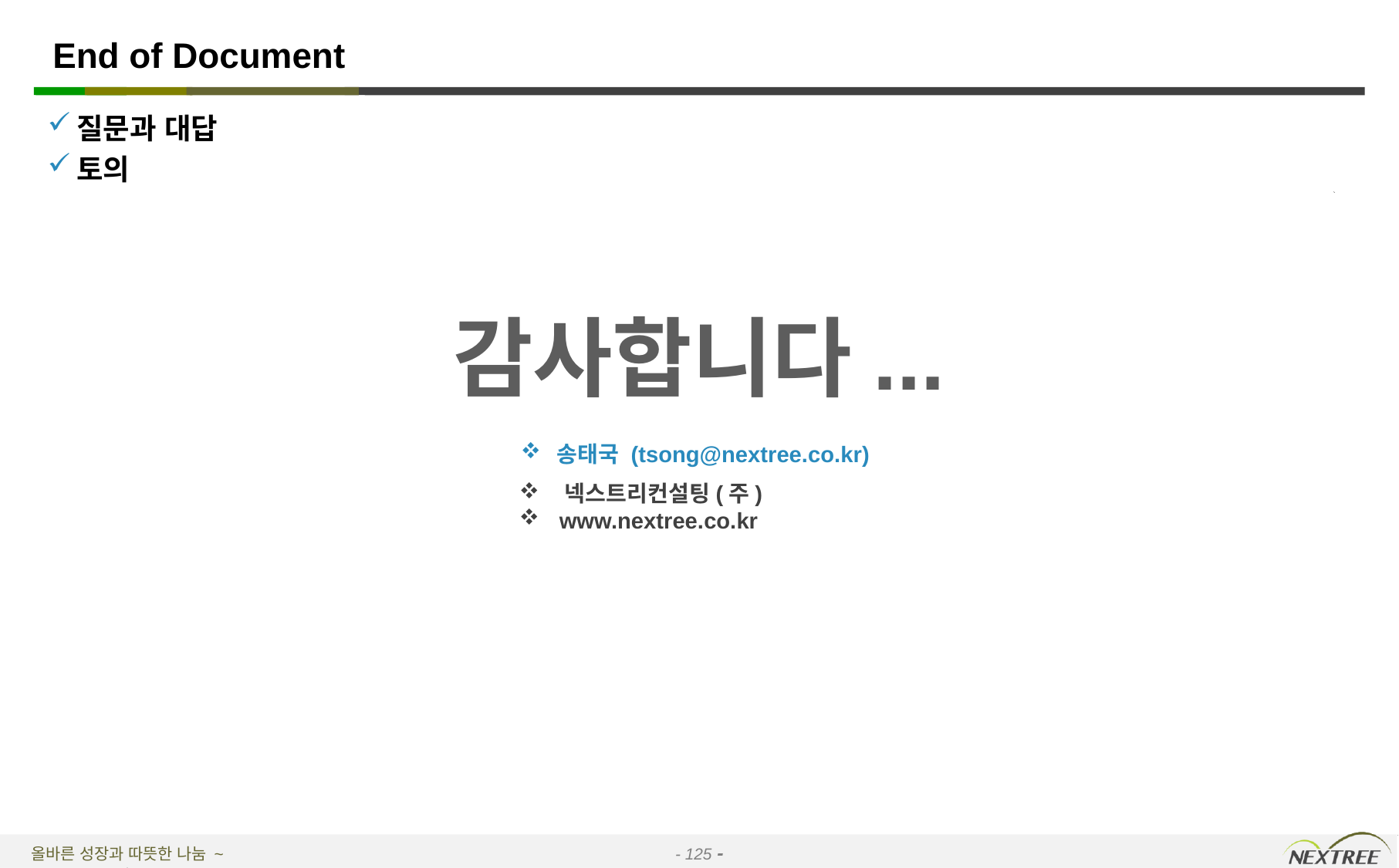

# End of Document
질문과 대답
토의
송태국 (tsong@nextree.co.kr)